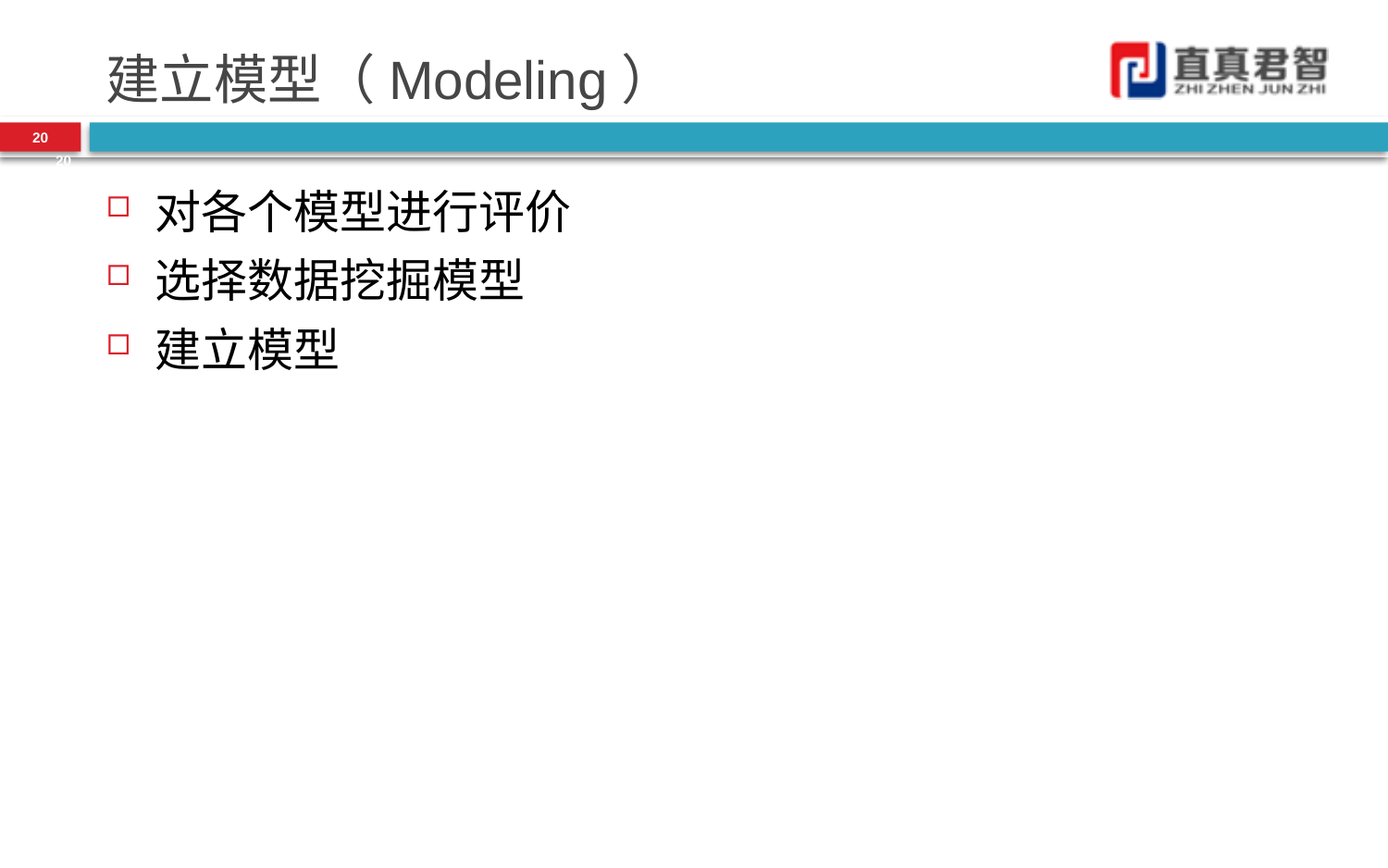

# 建立模型（Modeling）
20
20
对各个模型进行评价
选择数据挖掘模型
建立模型